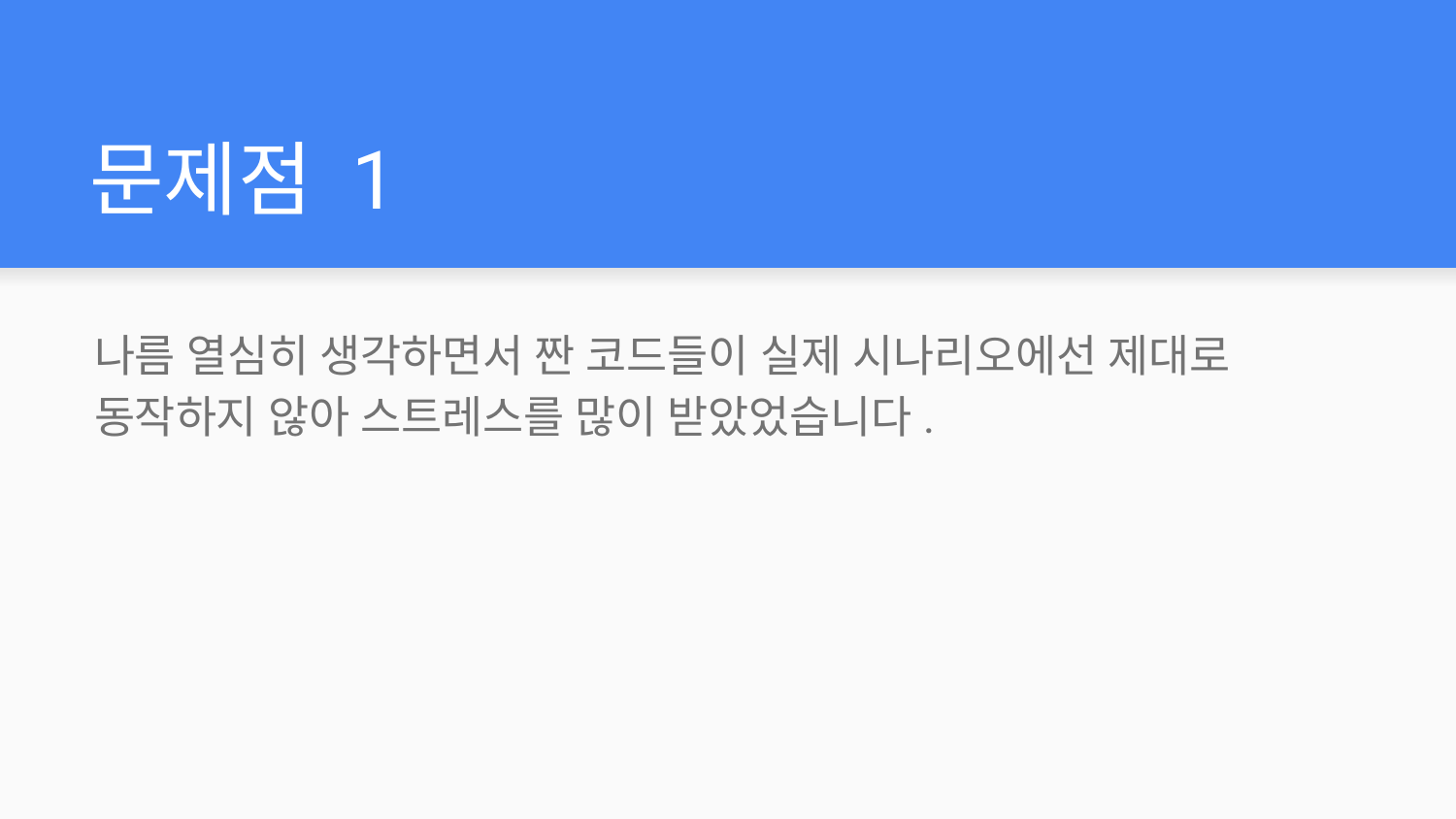

# 문제점 1
나름 열심히 생각하면서 짠 코드들이 실제 시나리오에선 제대로 동작하지 않아 스트레스를 많이 받았었습니다.